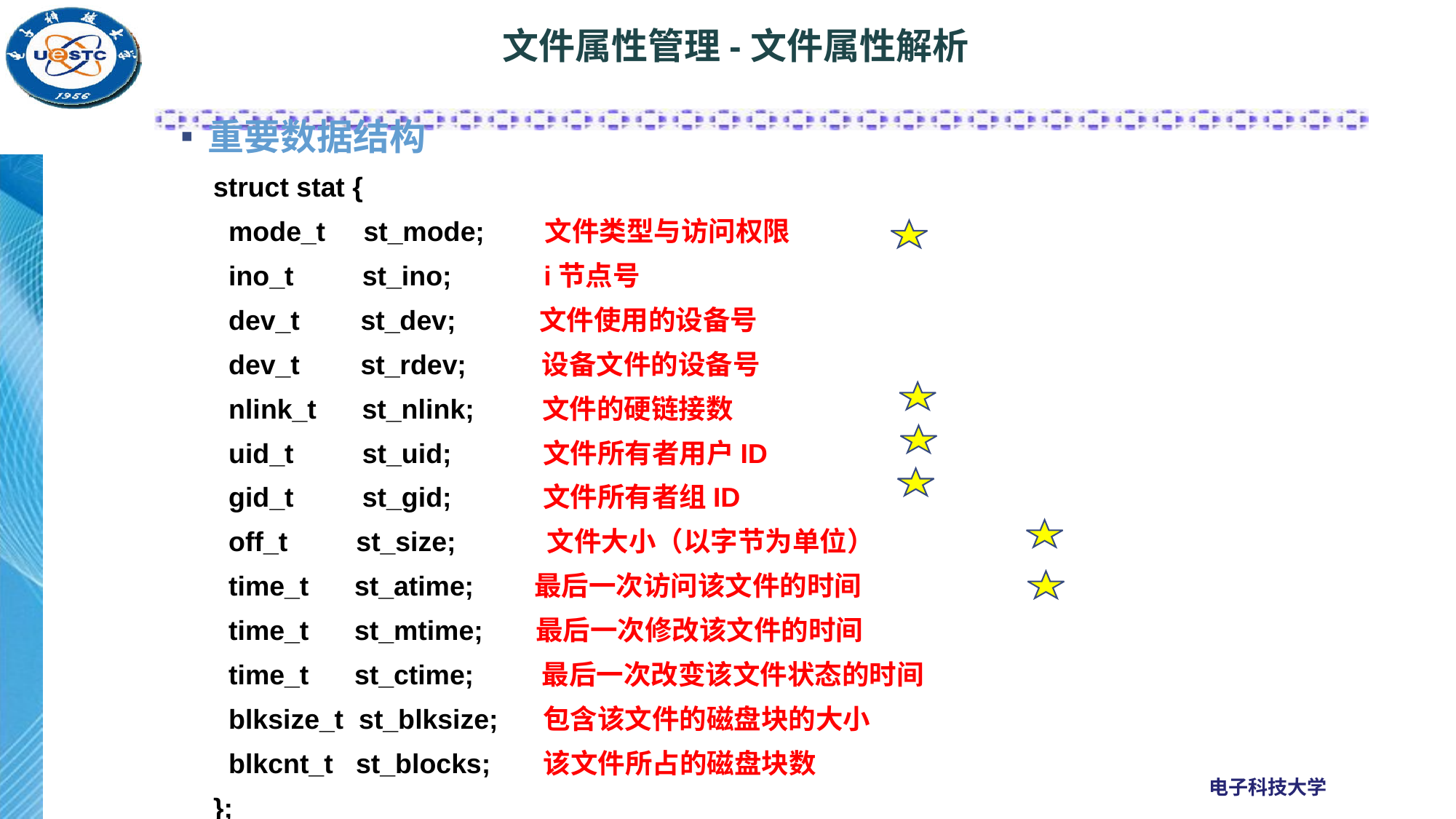

# 文件属性管理-文件属性解析
重要数据结构
struct stat {
  mode_t     st_mode;       文件类型与访问权限
  ino_t         st_ino;            i节点号
  dev_t        st_dev;          文件使用的设备号
  dev_t        st_rdev;         设备文件的设备号
  nlink_t      st_nlink;        文件的硬链接数
  uid_t         st_uid;           文件所有者用户ID
  gid_t         st_gid;           文件所有者组ID
  off_t         st_size;           文件大小（以字节为单位）
  time_t      st_atime;       最后一次访问该文件的时间
  time_t      st_mtime;      最后一次修改该文件的时间
  time_t      st_ctime;        最后一次改变该文件状态的时间
  blksize_t  st_blksize;     包含该文件的磁盘块的大小
  blkcnt_t   st_blocks;      该文件所占的磁盘块数
};